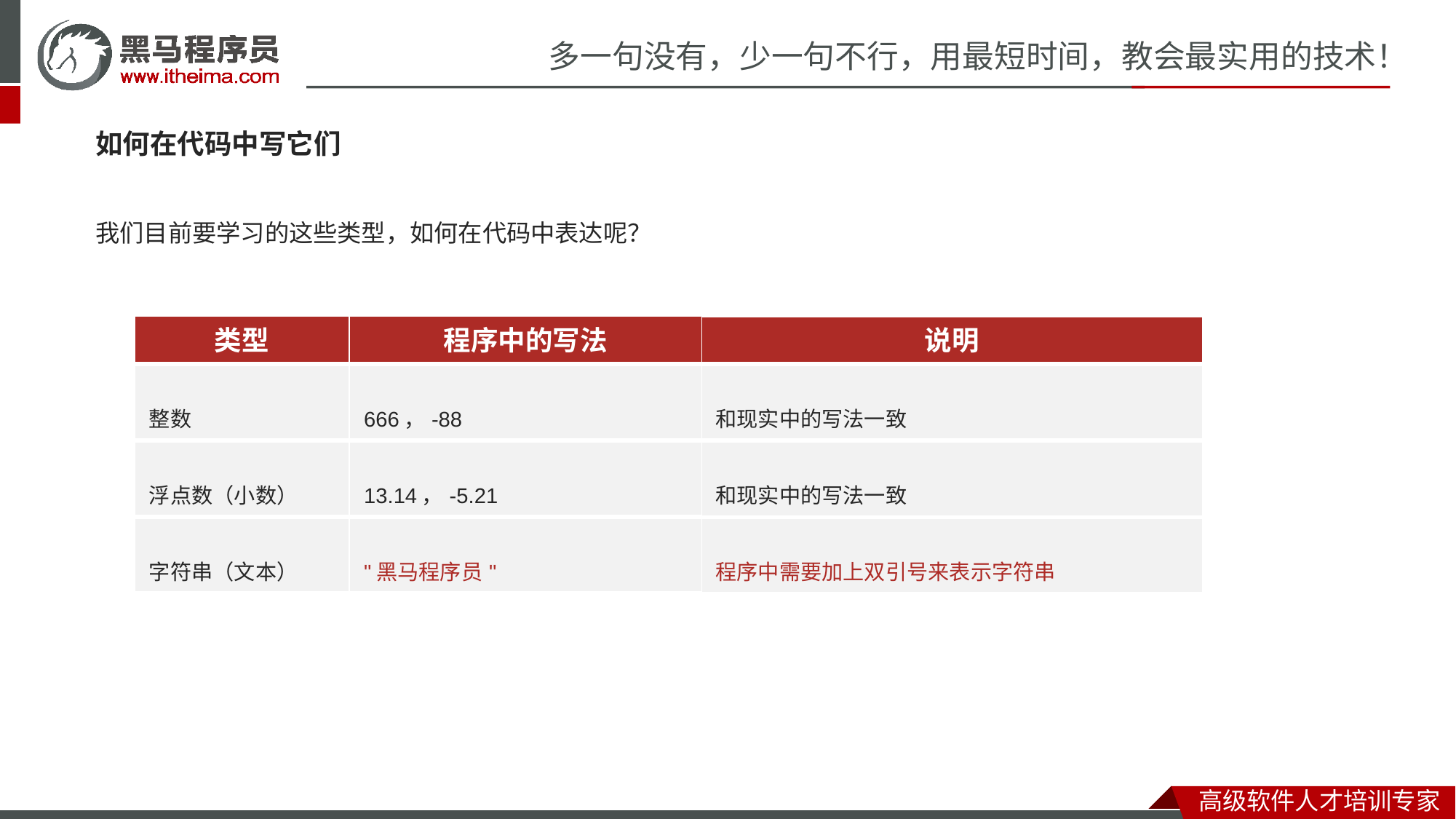

如何在代码中写它们
我们目前要学习的这些类型，如何在代码中表达呢？
| 类型 |
| --- |
| 整数 |
| 浮点数（小数） |
| 字符串（文本） |
| 程序中的写法 |
| --- |
| 666，-88 |
| 13.14，-5.21 |
| "黑马程序员" |
| 说明 |
| --- |
| 和现实中的写法一致 |
| 和现实中的写法一致 |
| 程序中需要加上双引号来表示字符串 |